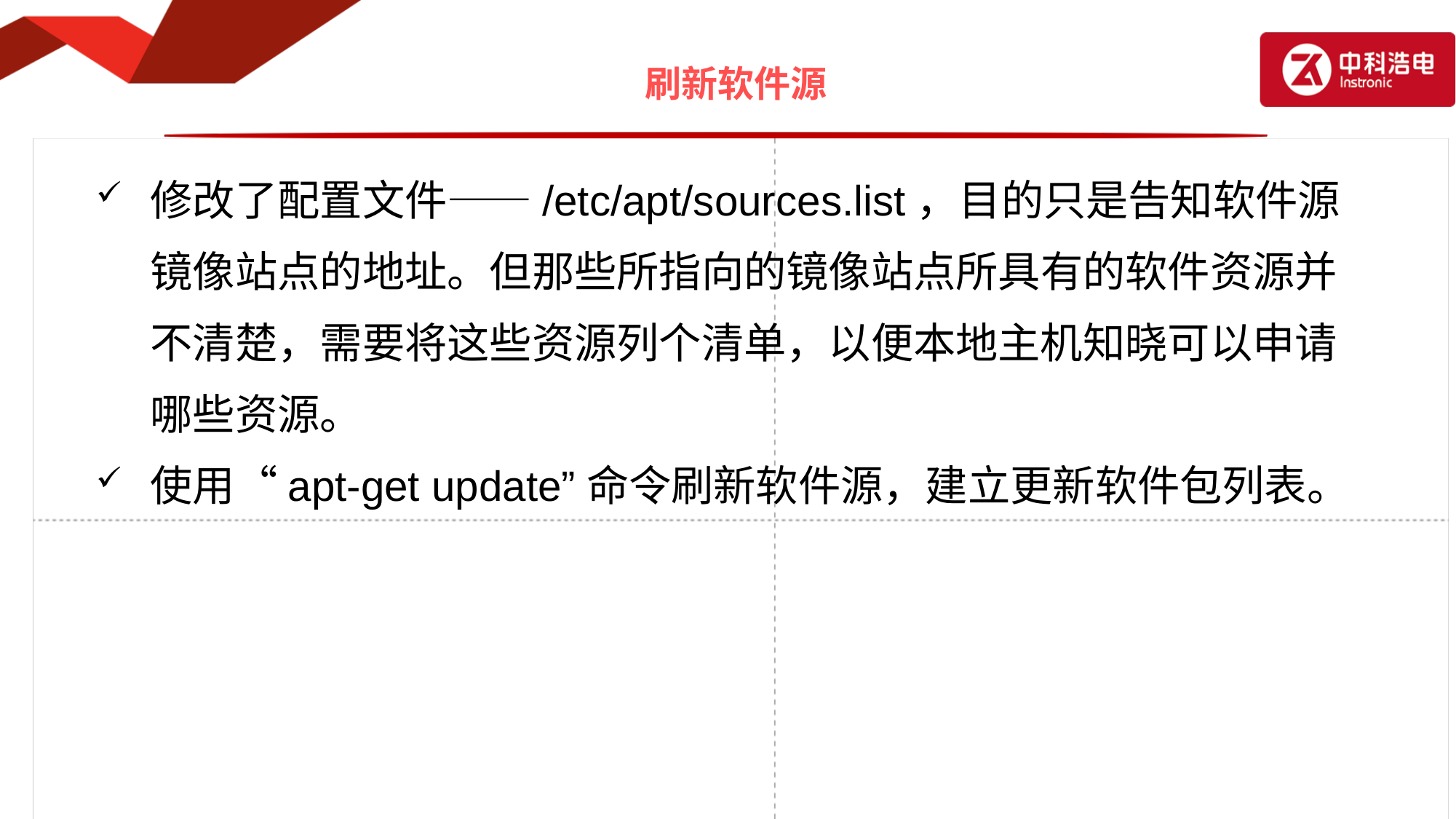

# 刷新软件源
修改了配置文件——/etc/apt/sources.list，目的只是告知软件源镜像站点的地址。但那些所指向的镜像站点所具有的软件资源并不清楚，需要将这些资源列个清单，以便本地主机知晓可以申请哪些资源。
使用“apt-get update”命令刷新软件源，建立更新软件包列表。